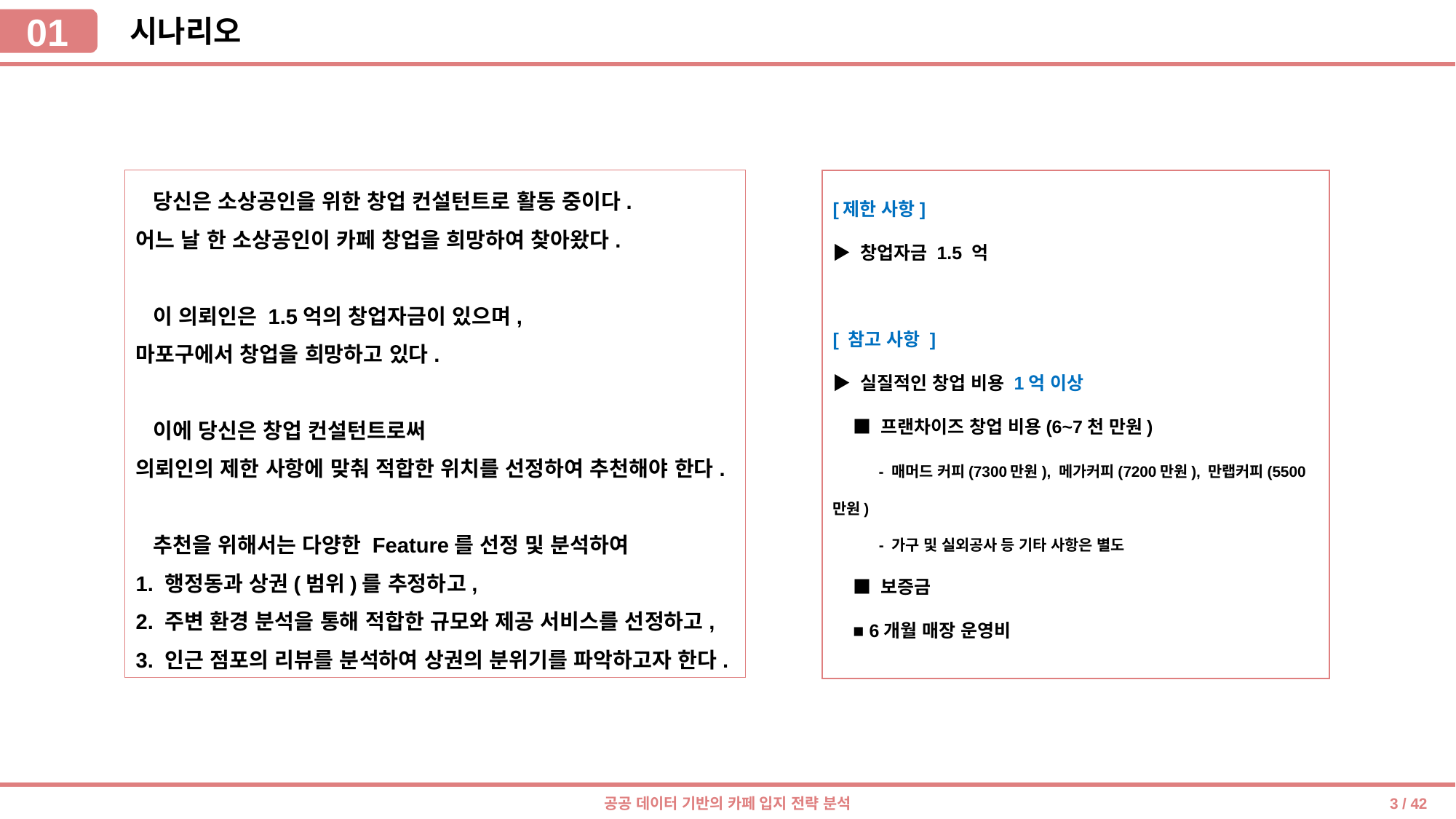

01
시나리오
`
  당신은 소상공인을 위한 창업 컨설턴트로 활동 중이다.
어느 날 한 소상공인이 카페 창업을 희망하여 찾아왔다.

  이 의뢰인은 1.5억의 창업자금이 있으며,
마포구에서 창업을 희망하고 있다.

  이에 당신은 창업 컨설턴트로써
의뢰인의 제한 사항에 맞춰 적합한 위치를 선정하여 추천해야 한다.

  추천을 위해서는 다양한 Feature를 선정 및 분석하여
1. 행정동과 상권(범위)를 추정하고,
2. 주변 환경 분석을 통해 적합한 규모와 제공 서비스를 선정하고,
3. 인근 점포의 리뷰를 분석하여 상권의 분위기를 파악하고자 한다.
[제한 사항]
▶ 창업자금 1.5 억

[ 참고 사항 ]
▶ 실질적인 창업 비용 1억 이상
    ■ 프랜차이즈 창업 비용(6~7천 만원)
         - 매머드 커피(7300만원), 메가커피(7200만원), 만랩커피(5500만원)
           - 가구 및 실외공사 등 기타 사항은 별도
    ■ 보증금
    ■ 6개월 매장 운영비

`